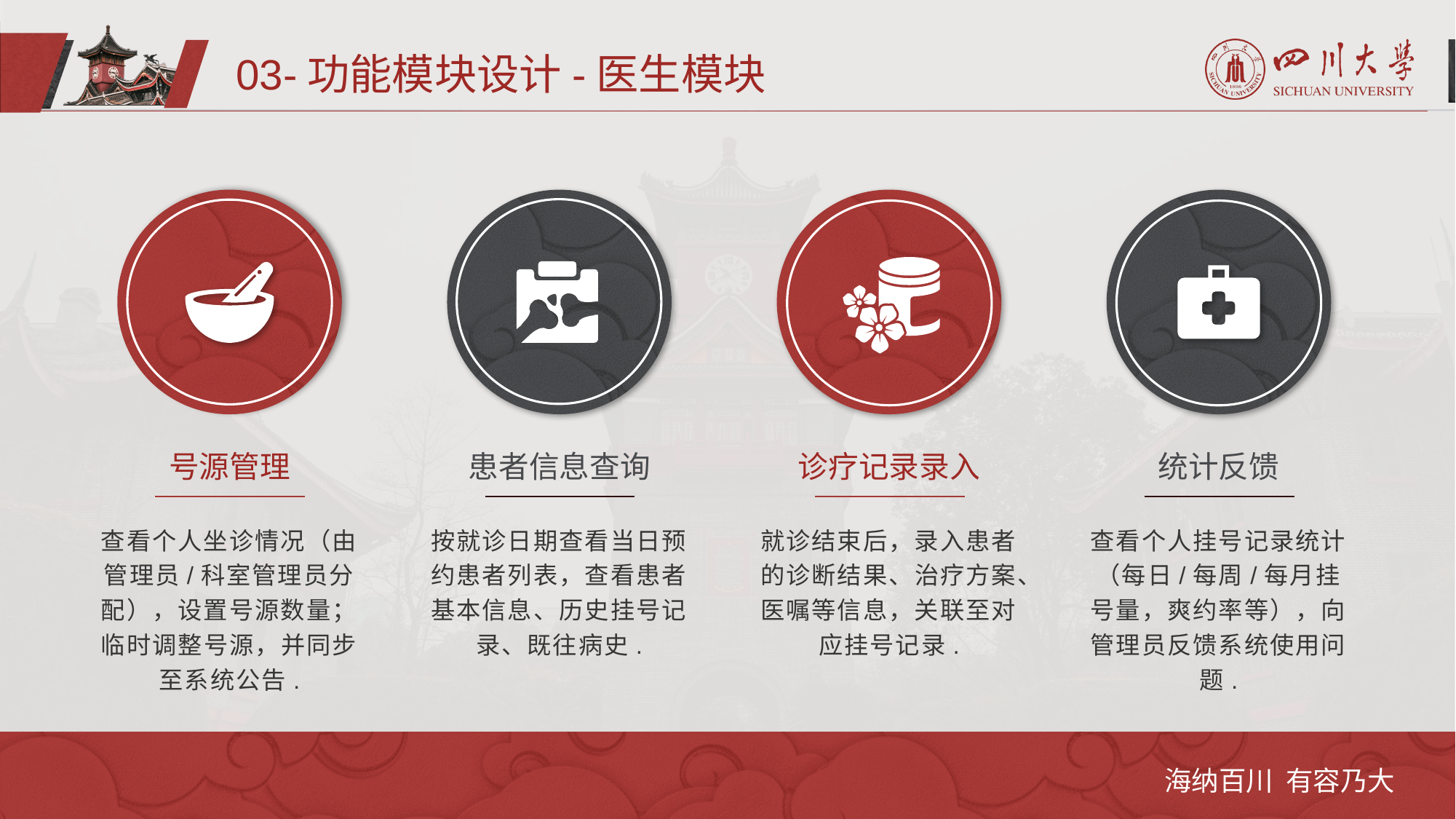

03-功能模块设计-医生模块

号源管理
患者信息查询
诊疗记录录入
统计反馈
查看个人坐诊情况（由管理员/科室管理员分配），设置号源数量；临时调整号源，并同步至系统公告.
按就诊日期查看当日预约患者列表，查看患者基本信息、历史挂号记录、既往病史.
就诊结束后，录入患者的诊断结果、治疗方案、医嘱等信息，关联至对应挂号记录.
查看个人挂号记录统计（每日/每周/每月挂号量，爽约率等），向管理员反馈系统使用问题.